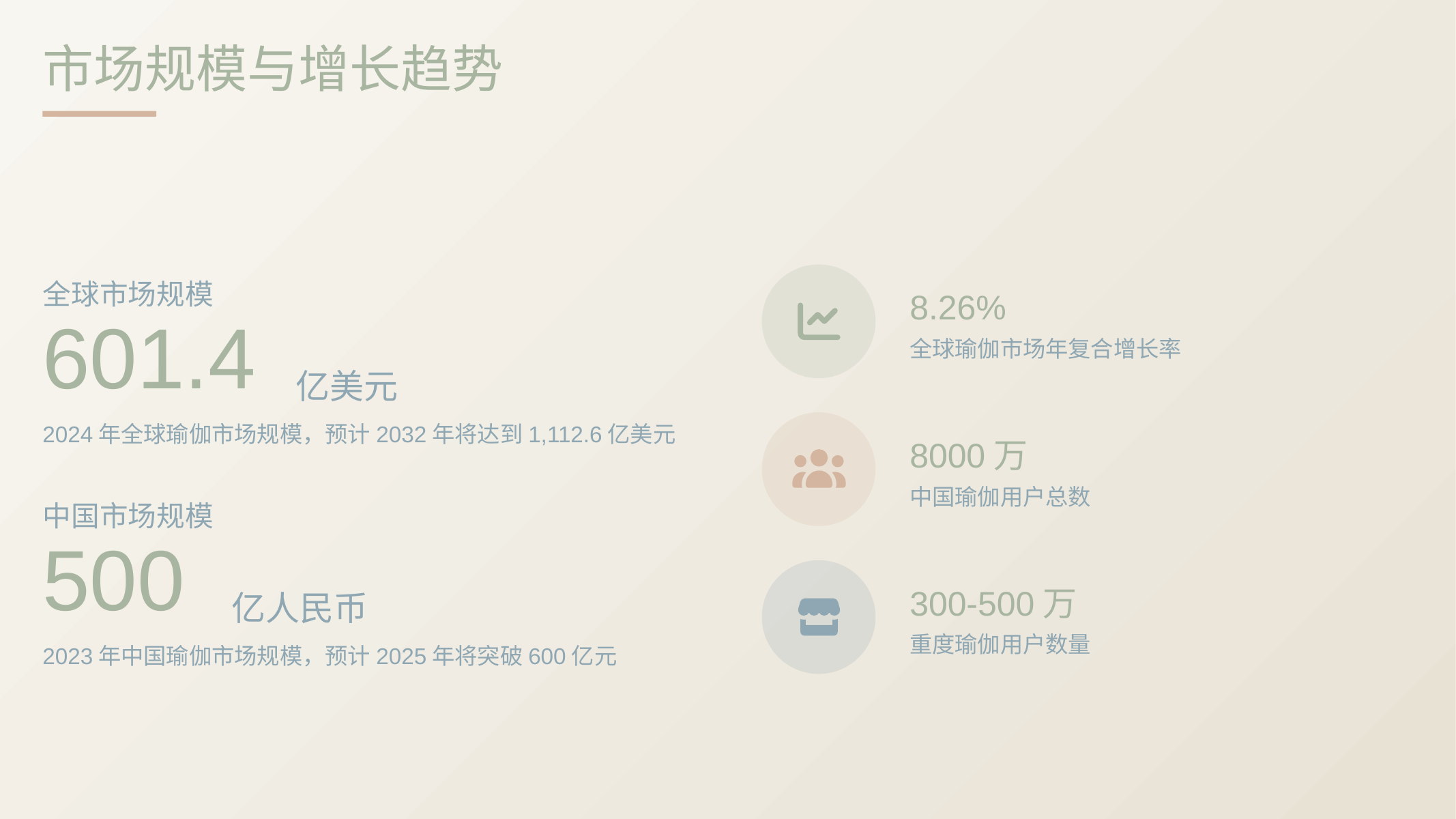

市场规模与增长趋势

全球市场规模
8.26%

601.4
全球瑜伽市场年复合增长率
亿美元
2024年全球瑜伽市场规模，预计2032年将达到1,112.6亿美元

8000万

中国瑜伽用户总数
中国市场规模
500

300-500万
亿人民币

重度瑜伽用户数量
2023年中国瑜伽市场规模，预计2025年将突破600亿元